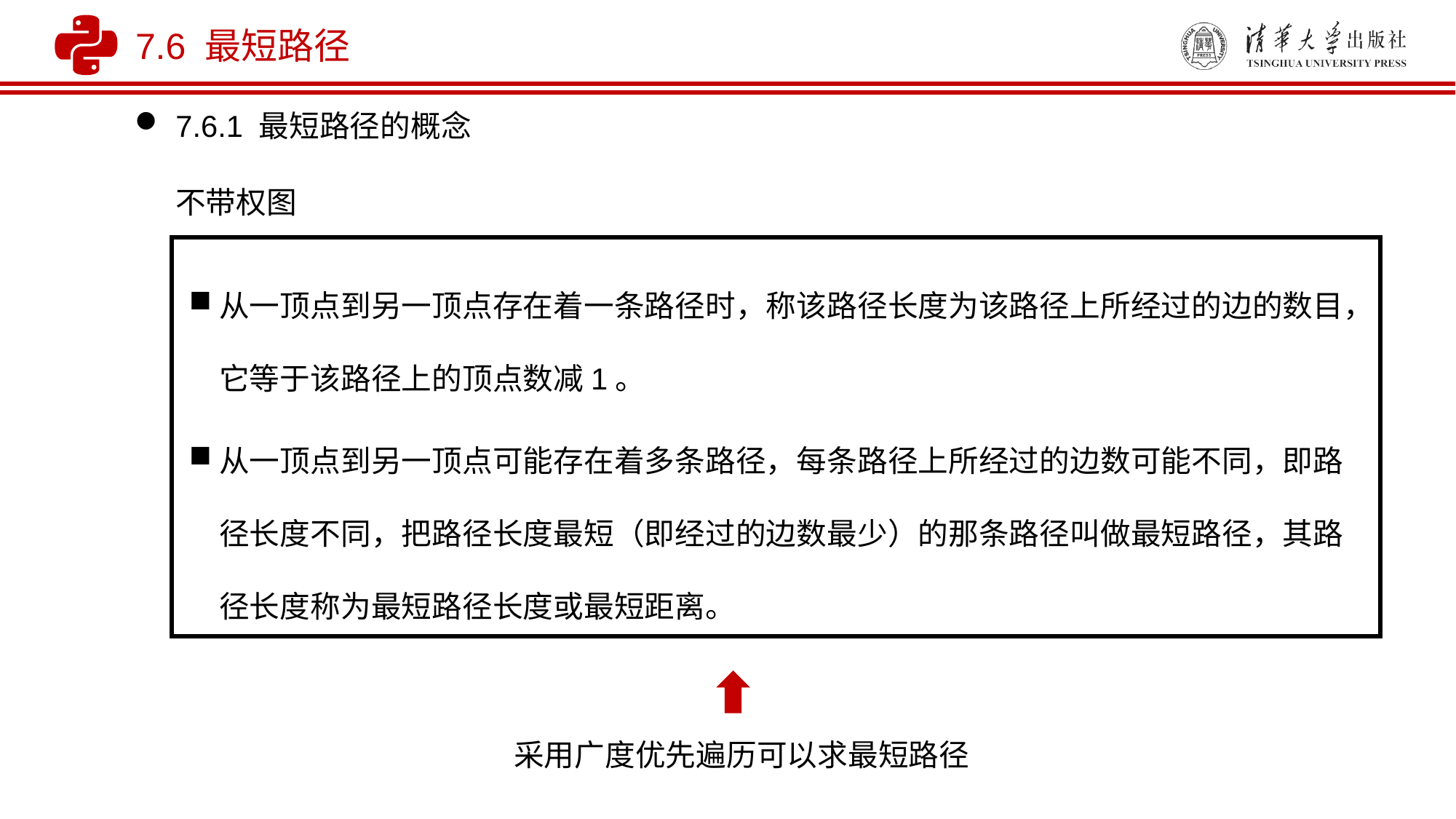

7.6 最短路径
7.6.1 最短路径的概念
不带权图
从一顶点到另一顶点存在着一条路径时，称该路径长度为该路径上所经过的边的数目，它等于该路径上的顶点数减1。
从一顶点到另一顶点可能存在着多条路径，每条路径上所经过的边数可能不同，即路径长度不同，把路径长度最短（即经过的边数最少）的那条路径叫做最短路径，其路径长度称为最短路径长度或最短距离。

采用广度优先遍历可以求最短路径